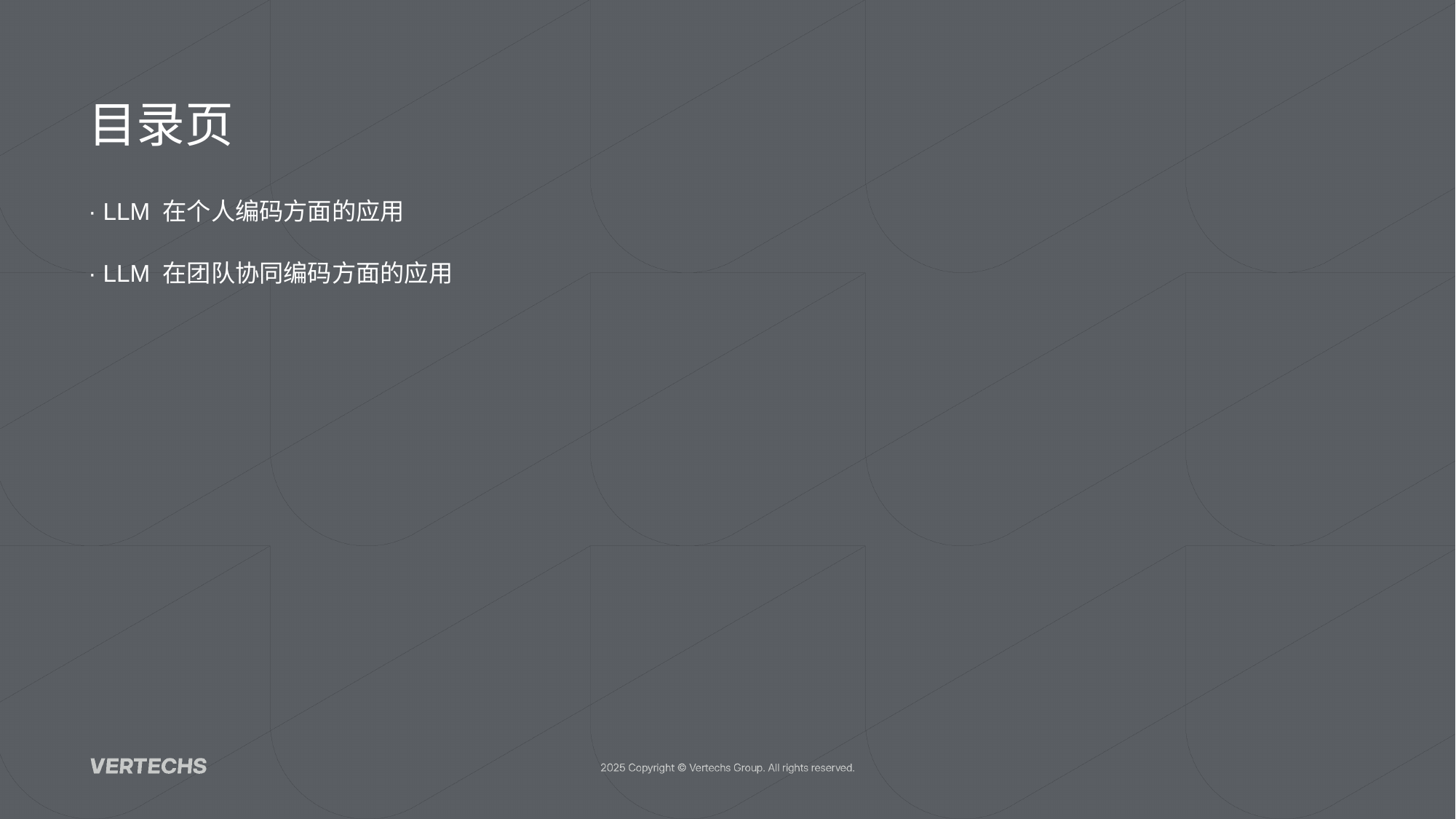

目录页
· LLM 在个人编码方面的应用
· LLM 在团队协同编码方面的应用